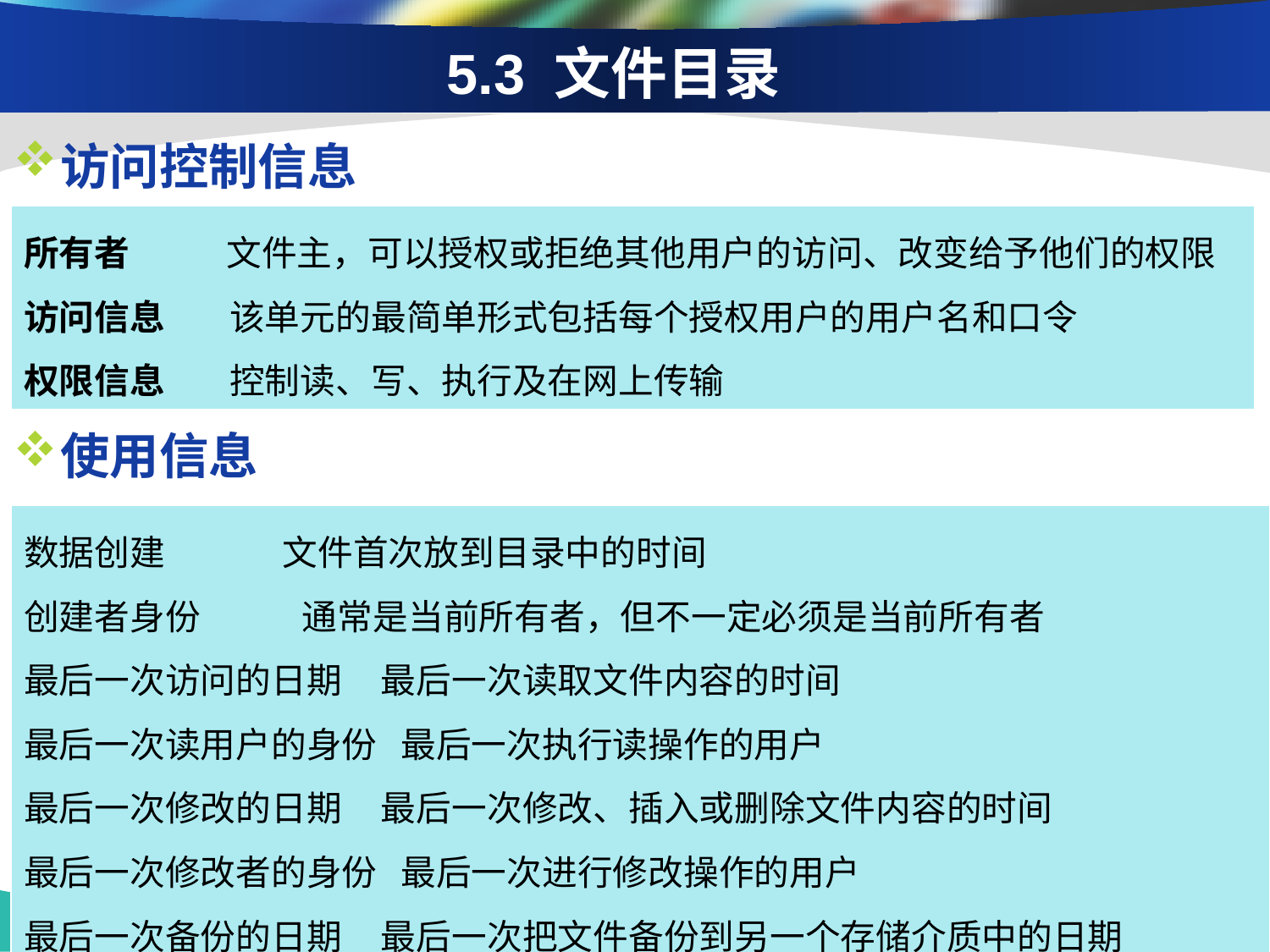

5.3 文件目录
访问控制信息
| 所有者 文件主，可以授权或拒绝其他用户的访问、改变给予他们的权限 访问信息 该单元的最简单形式包括每个授权用户的用户名和口令 权限信息 控制读、写、执行及在网上传输 |
| --- |
使用信息
| 数据创建 文件首次放到目录中的时间 创建者身份 通常是当前所有者，但不一定必须是当前所有者 最后一次访问的日期 最后一次读取文件内容的时间 最后一次读用户的身份 最后一次执行读操作的用户 最后一次修改的日期 最后一次修改、插入或删除文件内容的时间 最后一次修改者的身份 最后一次进行修改操作的用户 最后一次备份的日期 最后一次把文件备份到另一个存储介质中的日期 当前使用 当前文件活动的信息，如打开文件的进程、加锁等 |
| --- |